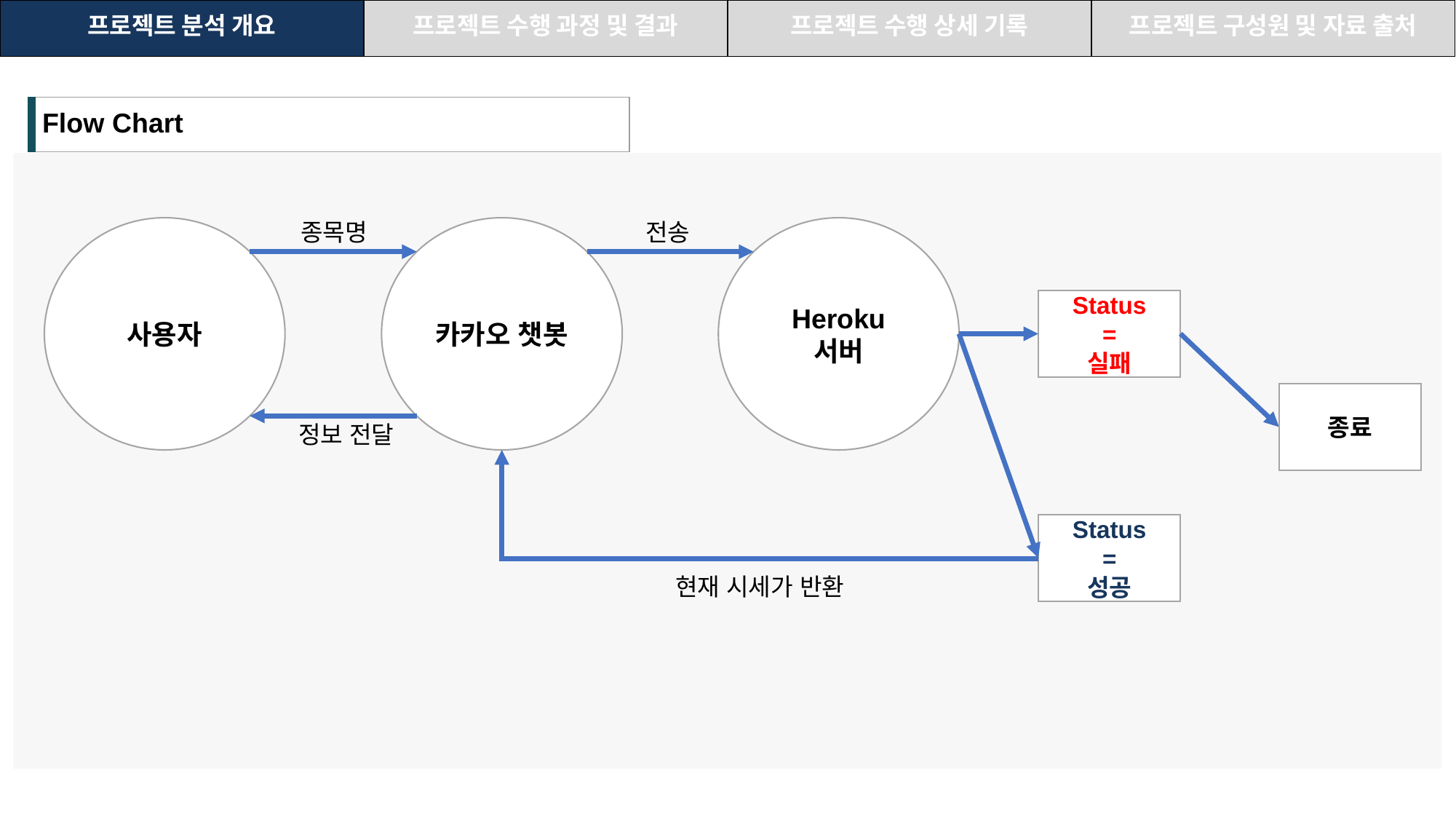

| 프로젝트 분석 개요 | 프로젝트 수행 과정 및 결과 | 프로젝트 수행 상세 기록 | 프로젝트 구성원 및 자료 출처 |
| --- | --- | --- | --- |
| Flow Chart |
| --- |

종목명
전송
사용자
카카오 챗봇
Heroku
서버
Status
=
실패
종료
정보 전달
Status
=
성공
현재 시세가 반환